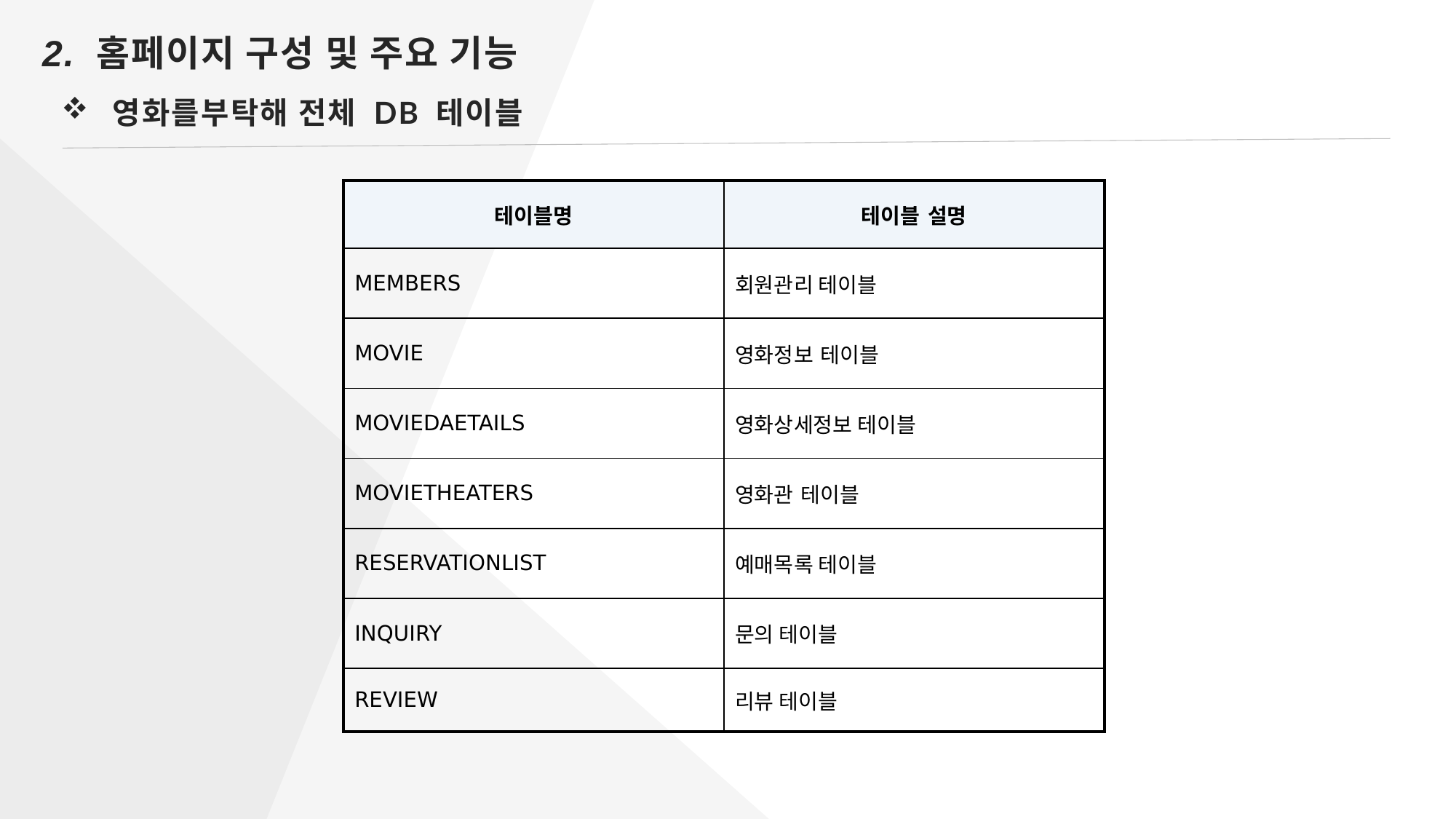

2. 홈페이지 구성 및 주요 기능

영화를부탁해 전체 DB 테이블

| 테이블명 | 테이블 설명 |
| --- | --- |
| MEMBERS | 회원관리 테이블 |
| MOVIE | 영화정보 테이블 |
| MOVIEDAETAILS | 영화상세정보 테이블 |
| MOVIETHEATERS | 영화관 테이블 |
| RESERVATIONLIST | 예매목록 테이블 |
| INQUIRY | 문의 테이블 |
| REVIEW | 리뷰 테이블 |